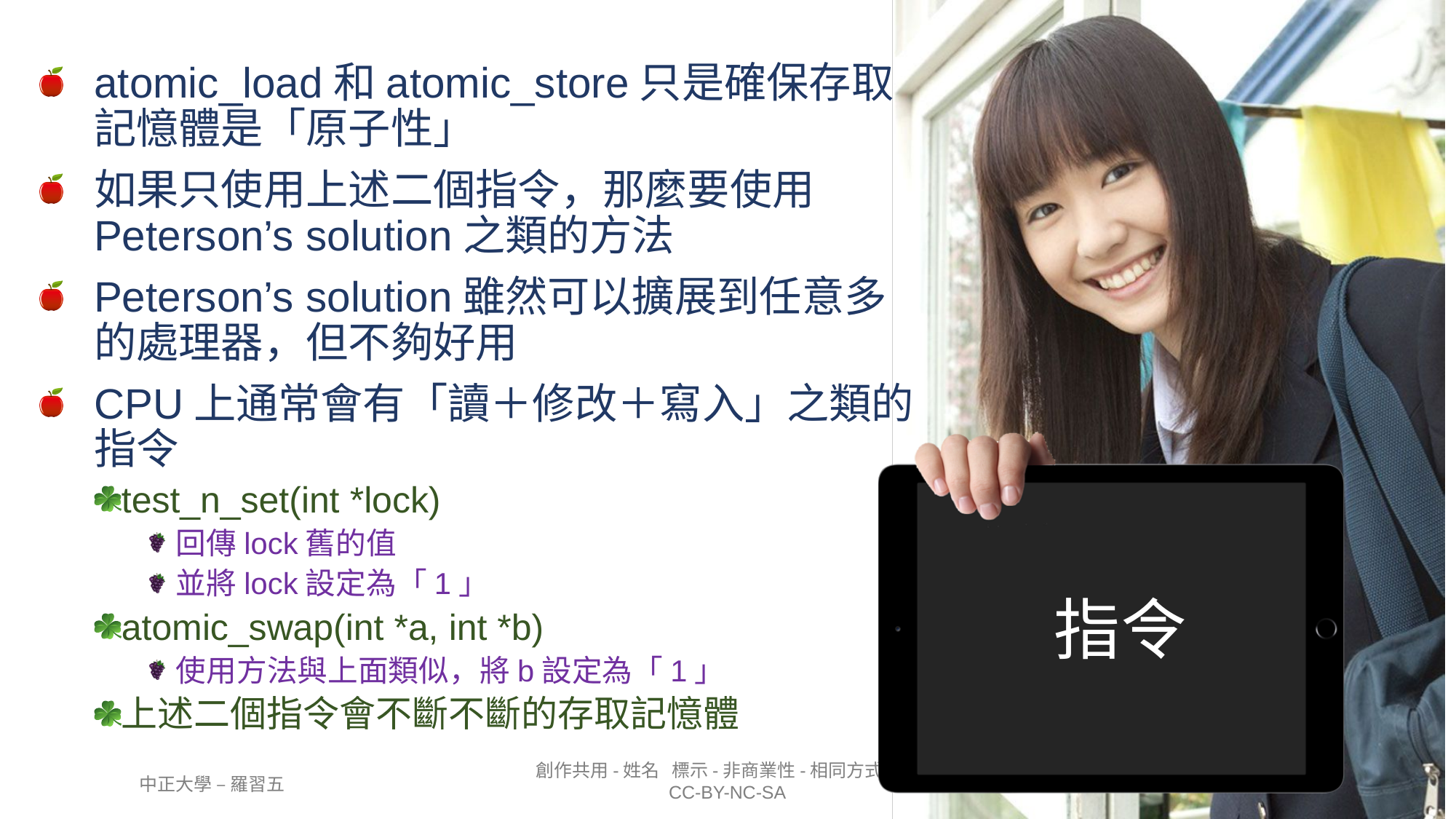

atomic_load和atomic_store只是確保存取記憶體是「原子性」
如果只使用上述二個指令，那麼要使用Peterson’s solution之類的方法
Peterson’s solution雖然可以擴展到任意多的處理器，但不夠好用
CPU上通常會有「讀＋修改＋寫入」之類的指令
test_n_set(int *lock)
回傳lock舊的值
並將lock設定為「1」
atomic_swap(int *a, int *b)
使用方法與上面類似，將b設定為「1」
上述二個指令會不斷不斷的存取記憶體
# 指令